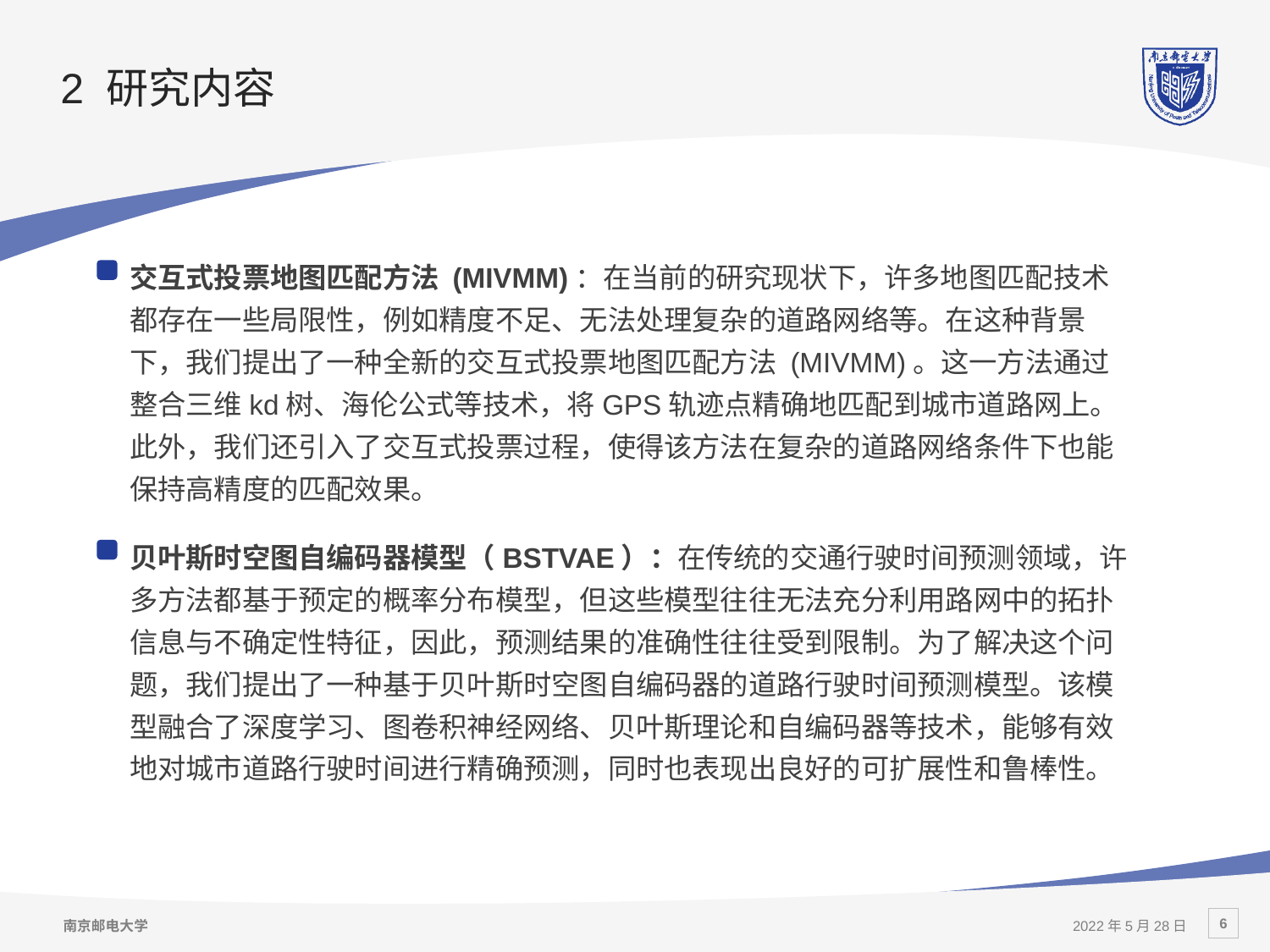

# 2 研究内容
交互式投票地图匹配方法 (MIVMM)：在当前的研究现状下，许多地图匹配技术都存在一些局限性，例如精度不足、无法处理复杂的道路网络等。在这种背景下，我们提出了一种全新的交互式投票地图匹配方法 (MIVMM)。这一方法通过整合三维kd树、海伦公式等技术，将GPS轨迹点精确地匹配到城市道路网上。此外，我们还引入了交互式投票过程，使得该方法在复杂的道路网络条件下也能保持高精度的匹配效果。

贝叶斯时空图自编码器模型（BSTVAE）：在传统的交通行驶时间预测领域，许多方法都基于预定的概率分布模型，但这些模型往往无法充分利用路网中的拓扑信息与不确定性特征，因此，预测结果的准确性往往受到限制。为了解决这个问题，我们提出了一种基于贝叶斯时空图自编码器的道路行驶时间预测模型。该模型融合了深度学习、图卷积神经网络、贝叶斯理论和自编码器等技术，能够有效地对城市道路行驶时间进行精确预测，同时也表现出良好的可扩展性和鲁棒性。